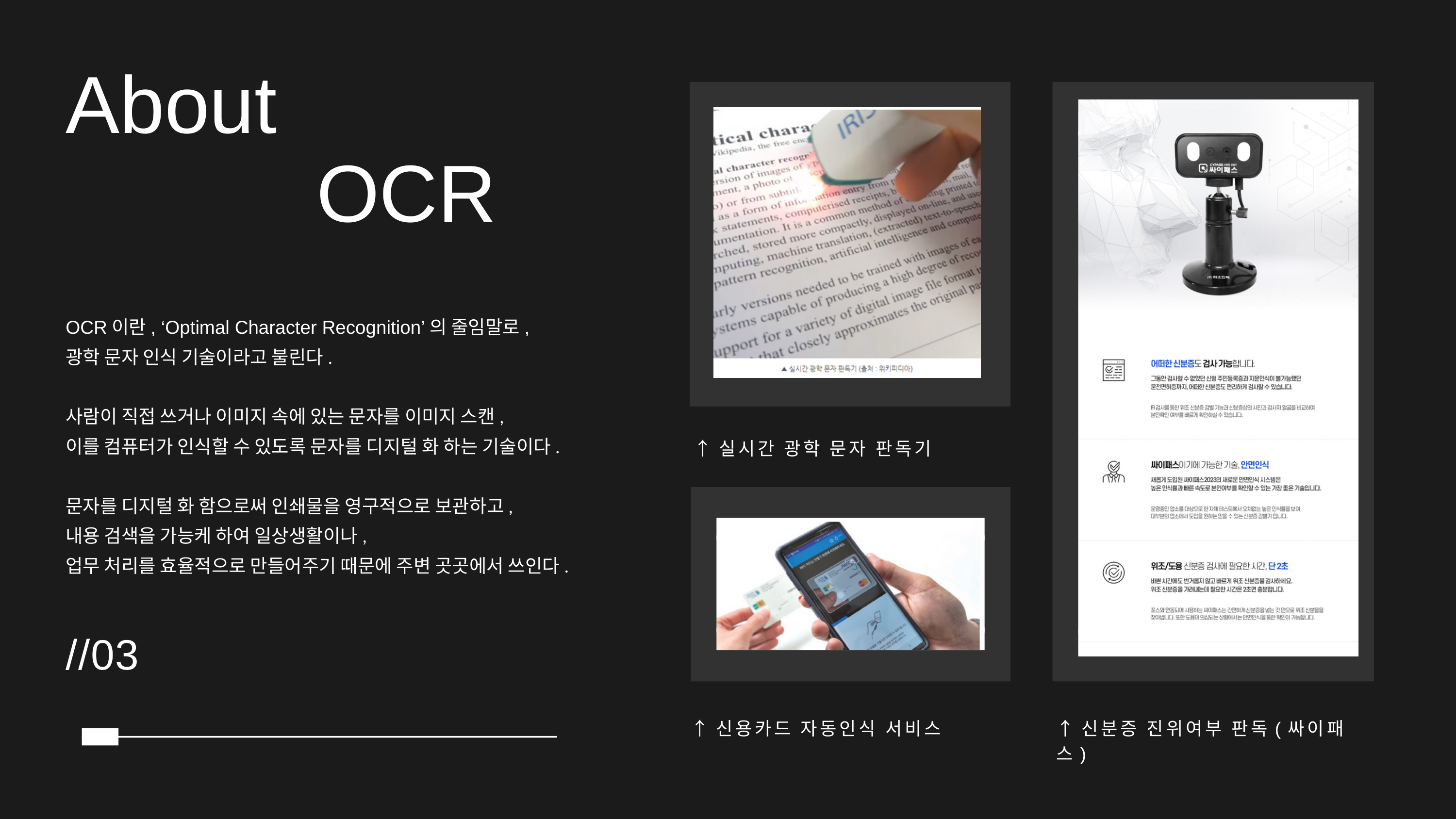

About
OCR

OCR이란, ‘Optimal Character Recognition’의 줄임말로,
광학 문자 인식 기술이라고 불린다.

사람이 직접 쓰거나 이미지 속에 있는 문자를 이미지 스캔,
이를 컴퓨터가 인식할 수 있도록 문자를 디지털 화 하는 기술이다.

문자를 디지털 화 함으로써 인쇄물을 영구적으로 보관하고,
내용 검색을 가능케 하여 일상생활이나,
업무 처리를 효율적으로 만들어주기 때문에 주변 곳곳에서 쓰인다.

↑실시간 광학 문자 판독기

//03
↑신용카드 자동인식 서비스
↑신분증 진위여부 판독(싸이패스)